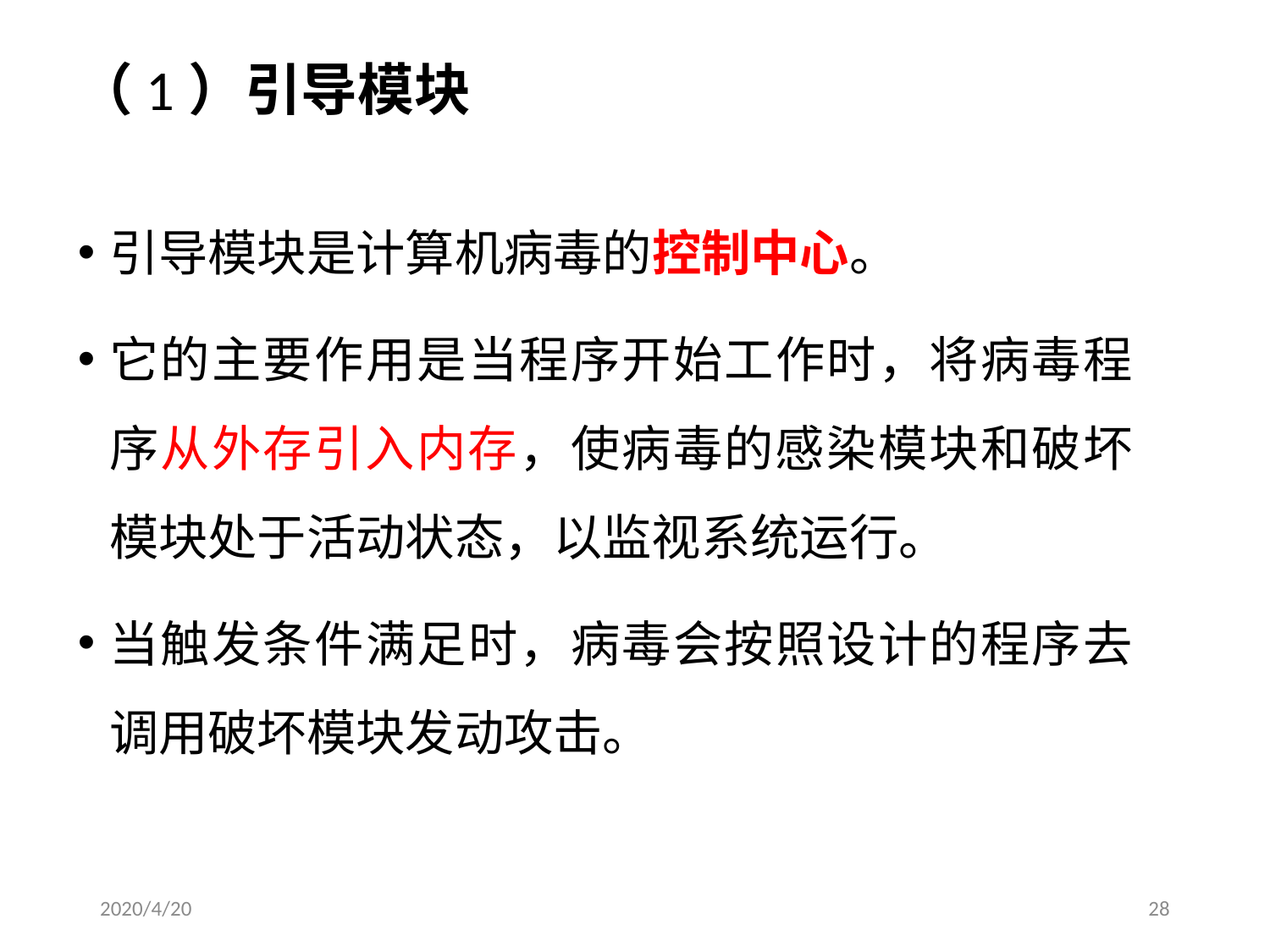

# （1）引导模块
引导模块是计算机病毒的控制中心。
它的主要作用是当程序开始工作时，将病毒程序从外存引入内存，使病毒的感染模块和破坏模块处于活动状态，以监视系统运行。
当触发条件满足时，病毒会按照设计的程序去调用破坏模块发动攻击。
2020/4/20
28